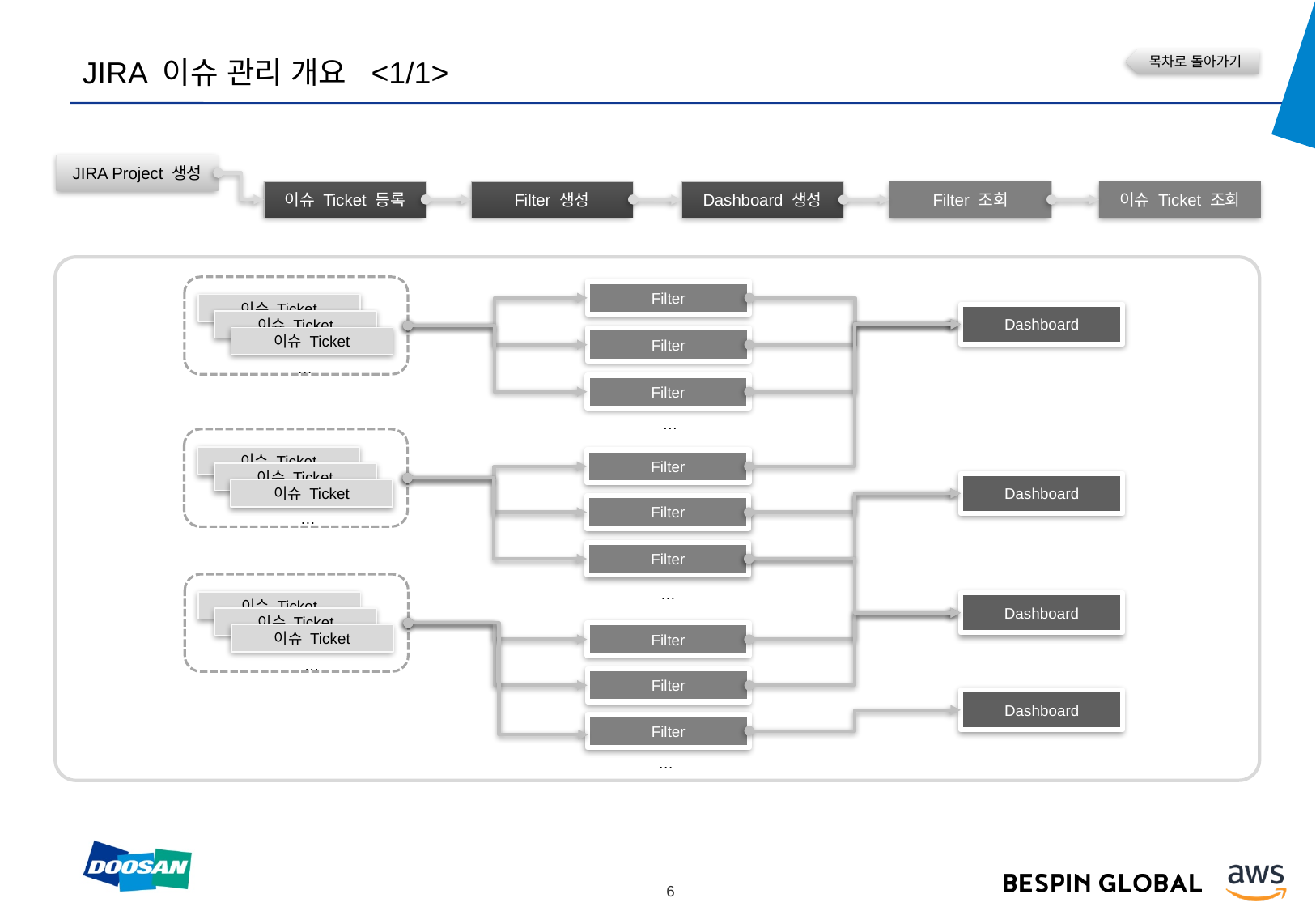

JIRA 이슈 관리 개요  <1/1>
목차로 돌아가기
JIRA Project 생성
Filter 생성
이슈 Ticket 등록
이슈 Ticket 조회
Filter 조회
Dashboard 생성

Filter
이슈 Ticket
Dashboard
이슈 Ticket
이슈 Ticket
Filter
…
Filter
…

이슈 Ticket
Filter
이슈 Ticket
Dashboard
이슈 Ticket
Filter
…
Filter

…
이슈 Ticket
Dashboard
이슈 Ticket
Filter
이슈 Ticket
…
Filter
Dashboard
Filter
…